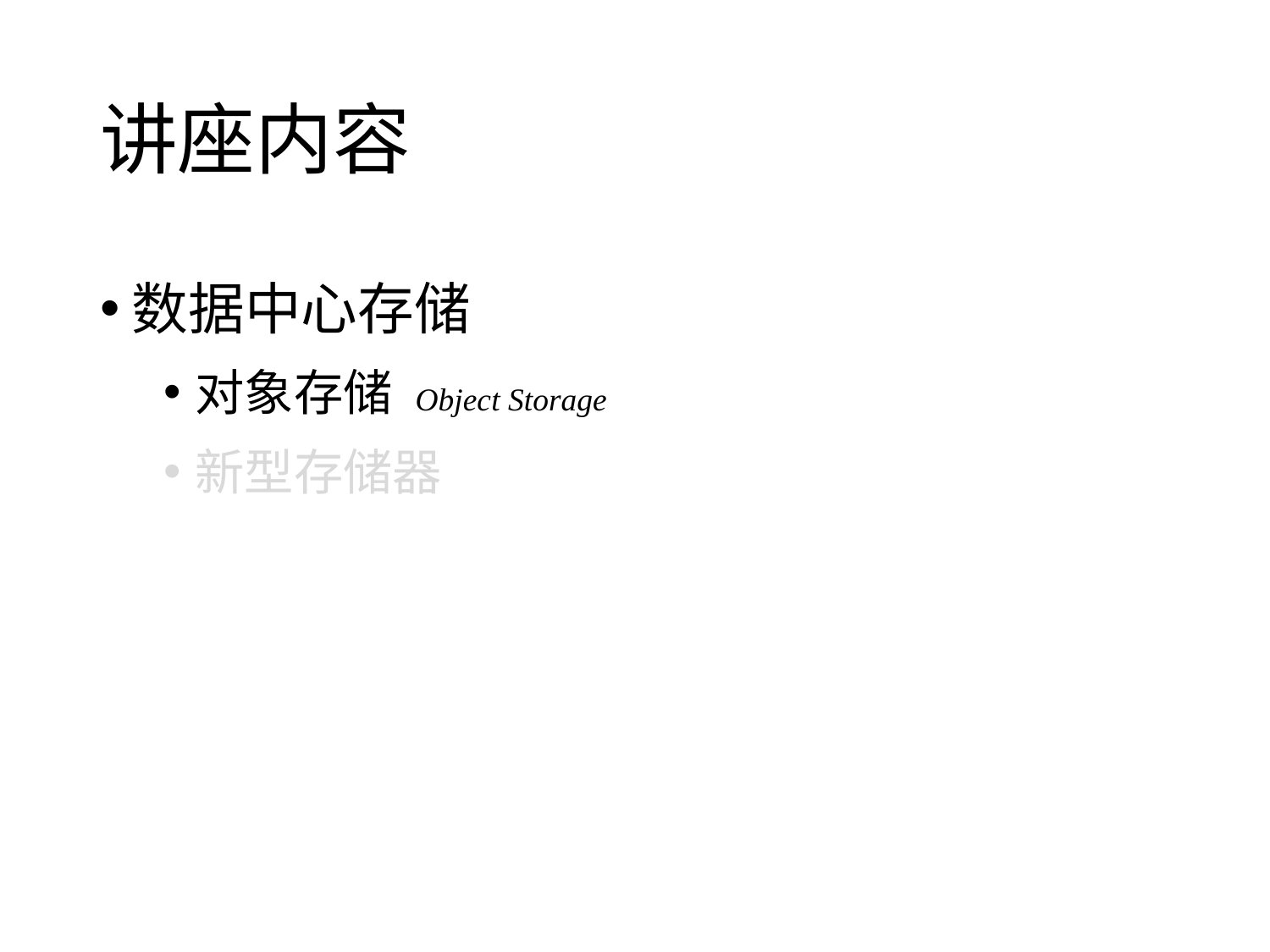

# 讲座内容
数据中心存储
对象存储 Object Storage
新型存储器